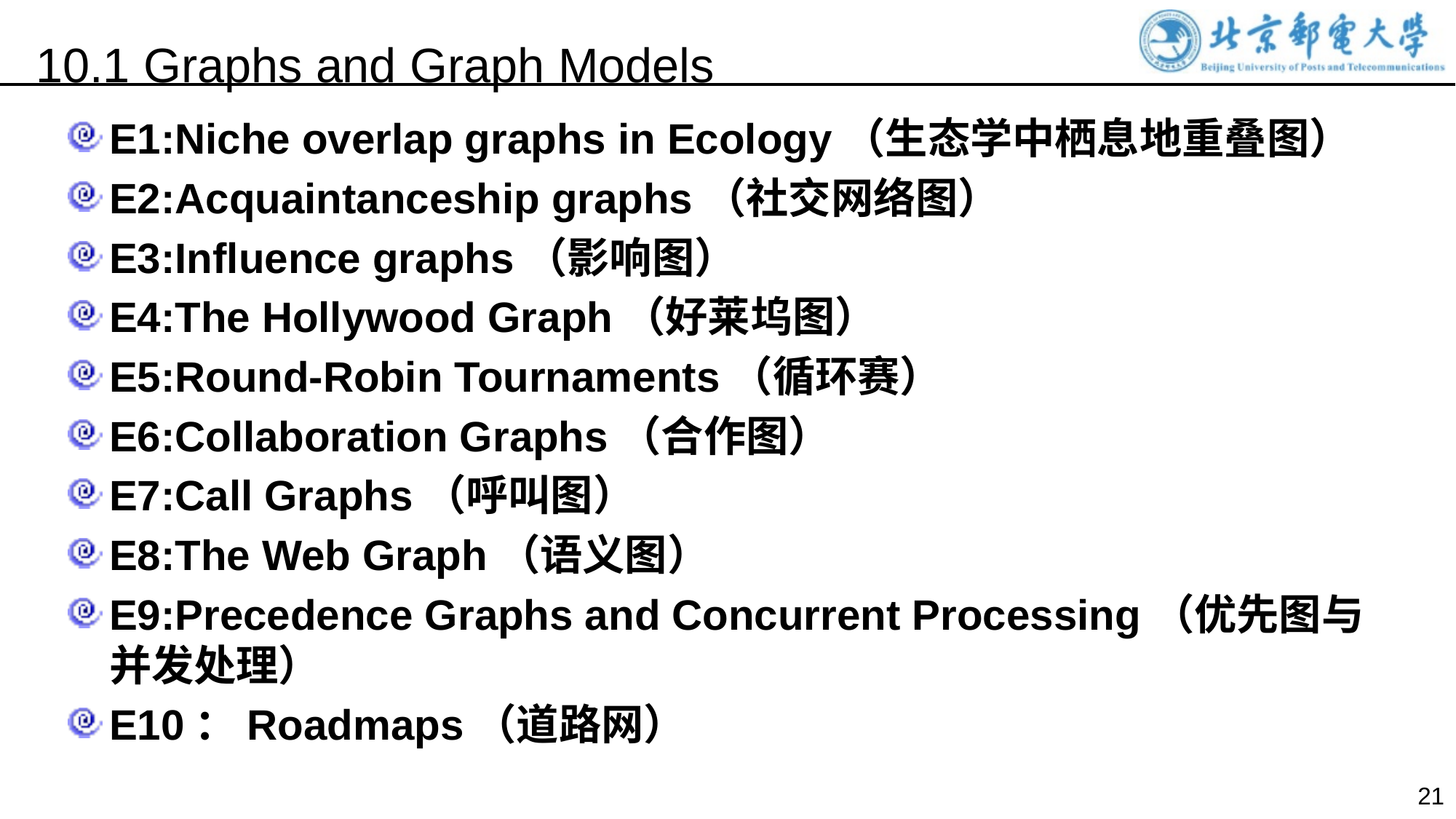

10.1 Graphs and Graph Models

E1:Niche overlap graphs in Ecology（生态学中栖息地重叠图）
E2:Acquaintanceship graphs（社交网络图）
E3:Influence graphs（影响图）
E4:The Hollywood Graph（好莱坞图）
E5:Round-Robin Tournaments（循环赛）
E6:Collaboration Graphs（合作图）
E7:Call Graphs（呼叫图）
E8:The Web Graph（语义图）
E9:Precedence Graphs and Concurrent Processing（优先图与并发处理）
E10：Roadmaps（道路网）